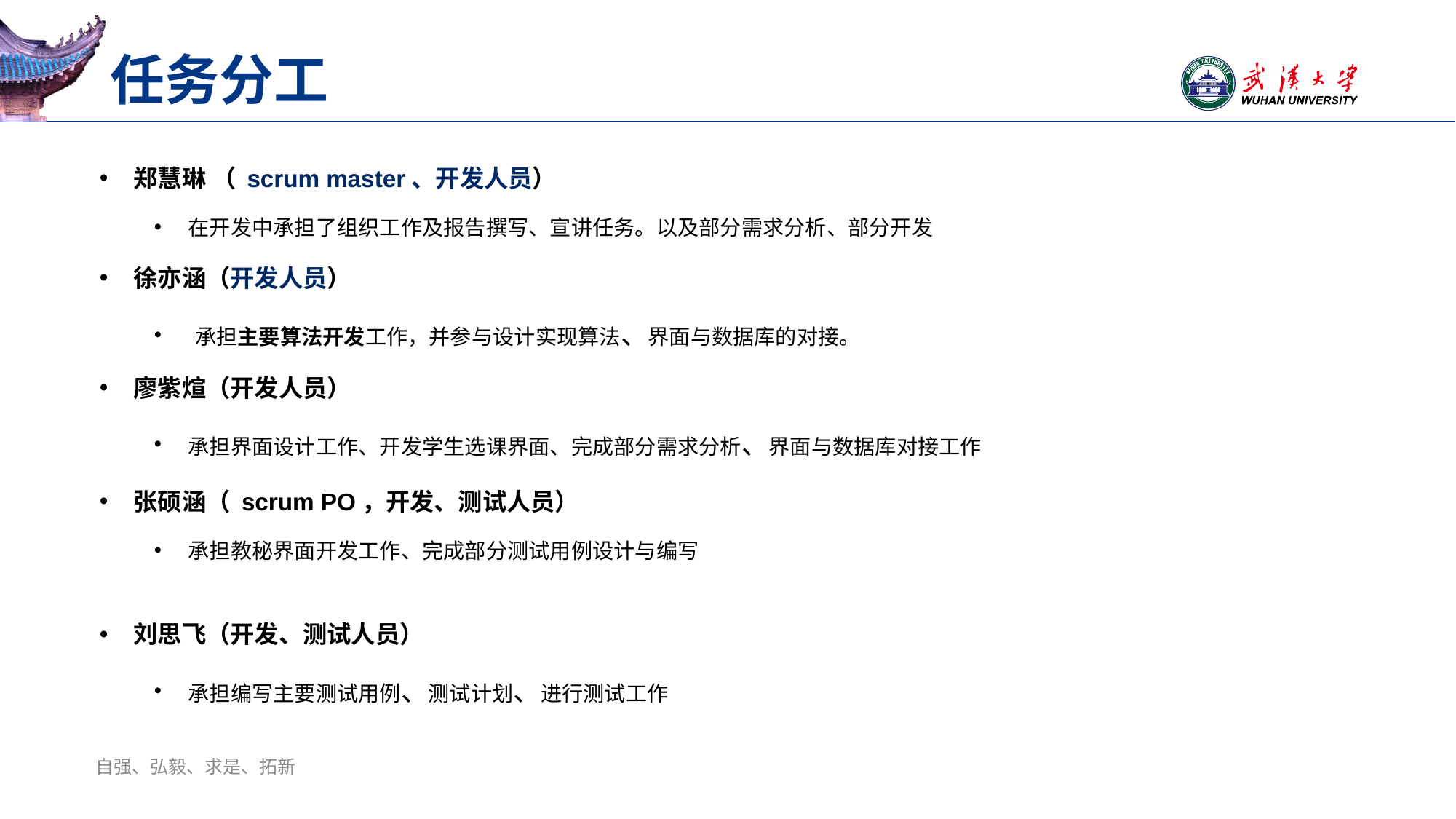

# 任务分工
郑慧琳 （ scrum master、开发人员）
在开发中承担了组织工作及报告撰写、宣讲任务。以及部分需求分析、部分开发
徐亦涵（开发人员）
承担主要算法开发工作，并参与设计实现算法、界面与数据库的对接。

廖紫煊（开发人员）
承担界面设计工作、开发学生选课界面、完成部分需求分析、界面与数据库对接工作
张硕涵（ scrum PO，开发、测试人员）
承担教秘界面开发工作、完成部分测试用例设计与编写

刘思飞（开发、测试人员）
承担编写主要测试用例、测试计划、进行测试工作